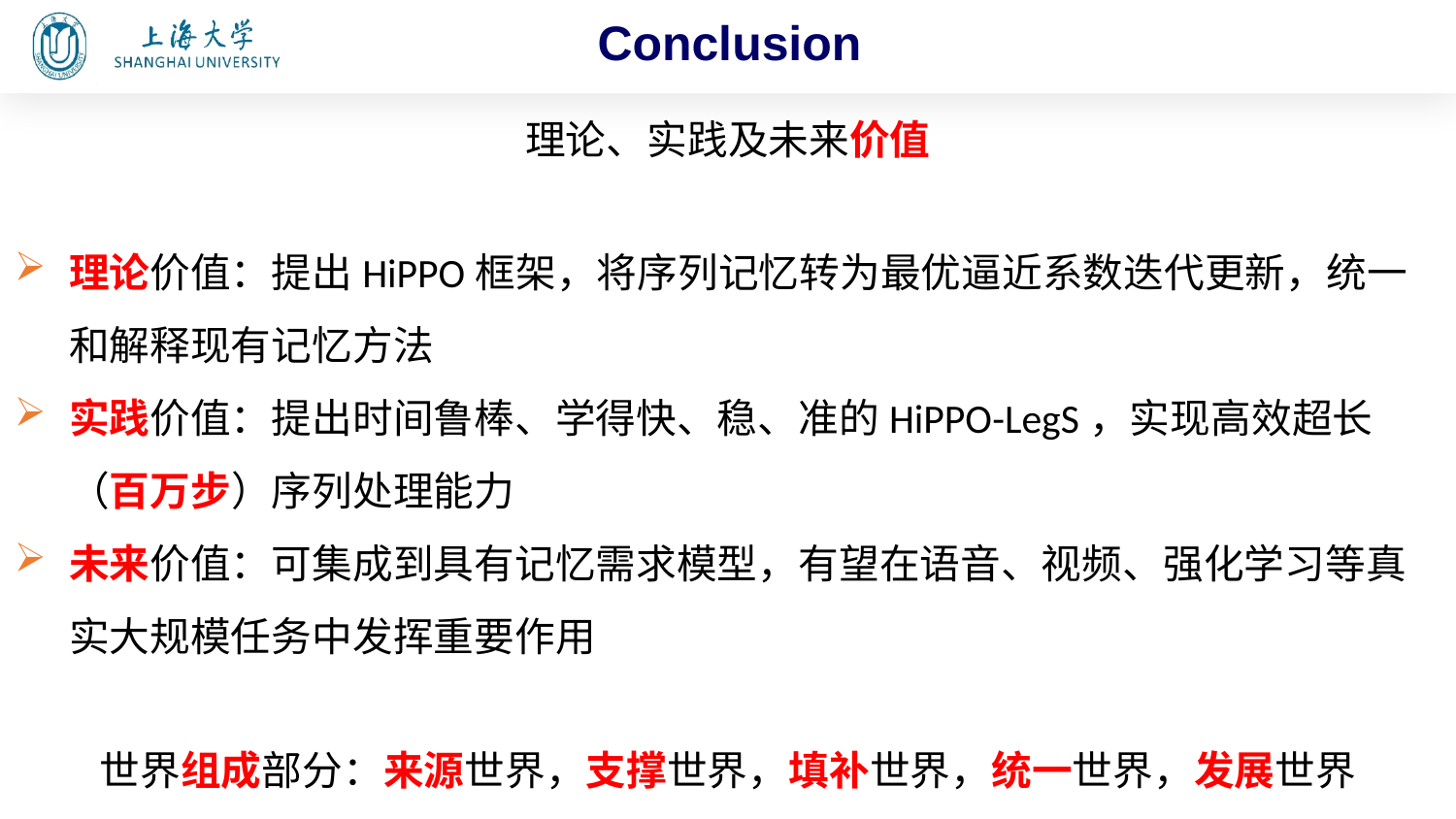

Conclusion
理论、实践及未来价值
理论价值：提出HiPPO框架，将序列记忆转为最优逼近系数迭代更新，统一和解释现有记忆方法
实践价值：提出时间鲁棒、学得快、稳、准的HiPPO-LegS，实现高效超长（百万步）序列处理能力
未来价值：可集成到具有记忆需求模型，有望在语音、视频、强化学习等真实大规模任务中发挥重要作用
世界组成部分：来源世界，支撑世界，填补世界，统一世界，发展世界